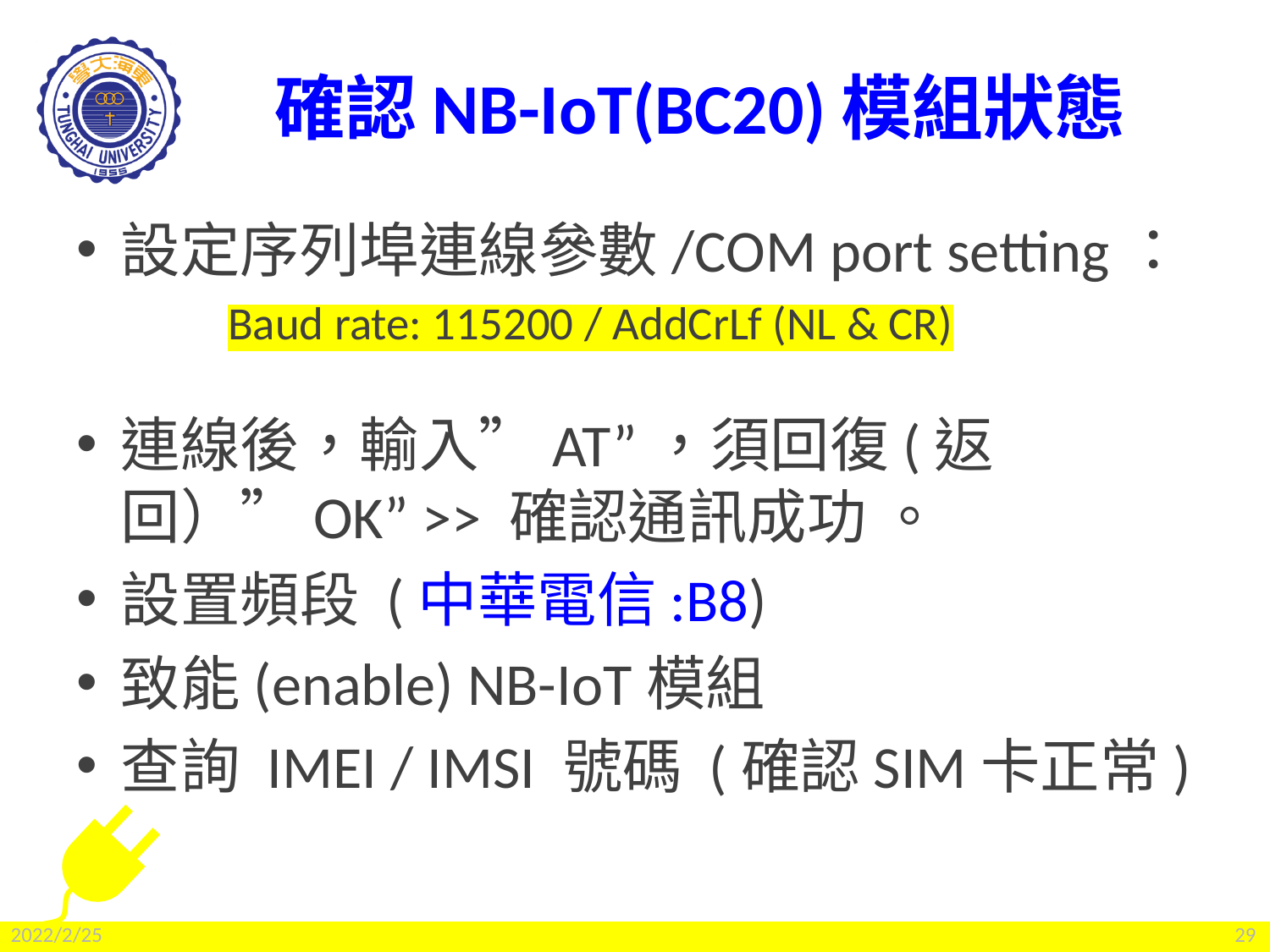

# 確認NB-IoT(BC20)模組狀態
設定序列埠連線參數/COM port setting：
Baud rate: 115200 / AddCrLf (NL & CR)

連線後，輸入”AT”，須回復(返回）”OK” >> 確認通訊成功 。
設置頻段 (中華電信:B8)
致能(enable) NB-IoT模組
查詢 IMEI / IMSI 號碼 (確認SIM卡正常)
2022/2/25

29